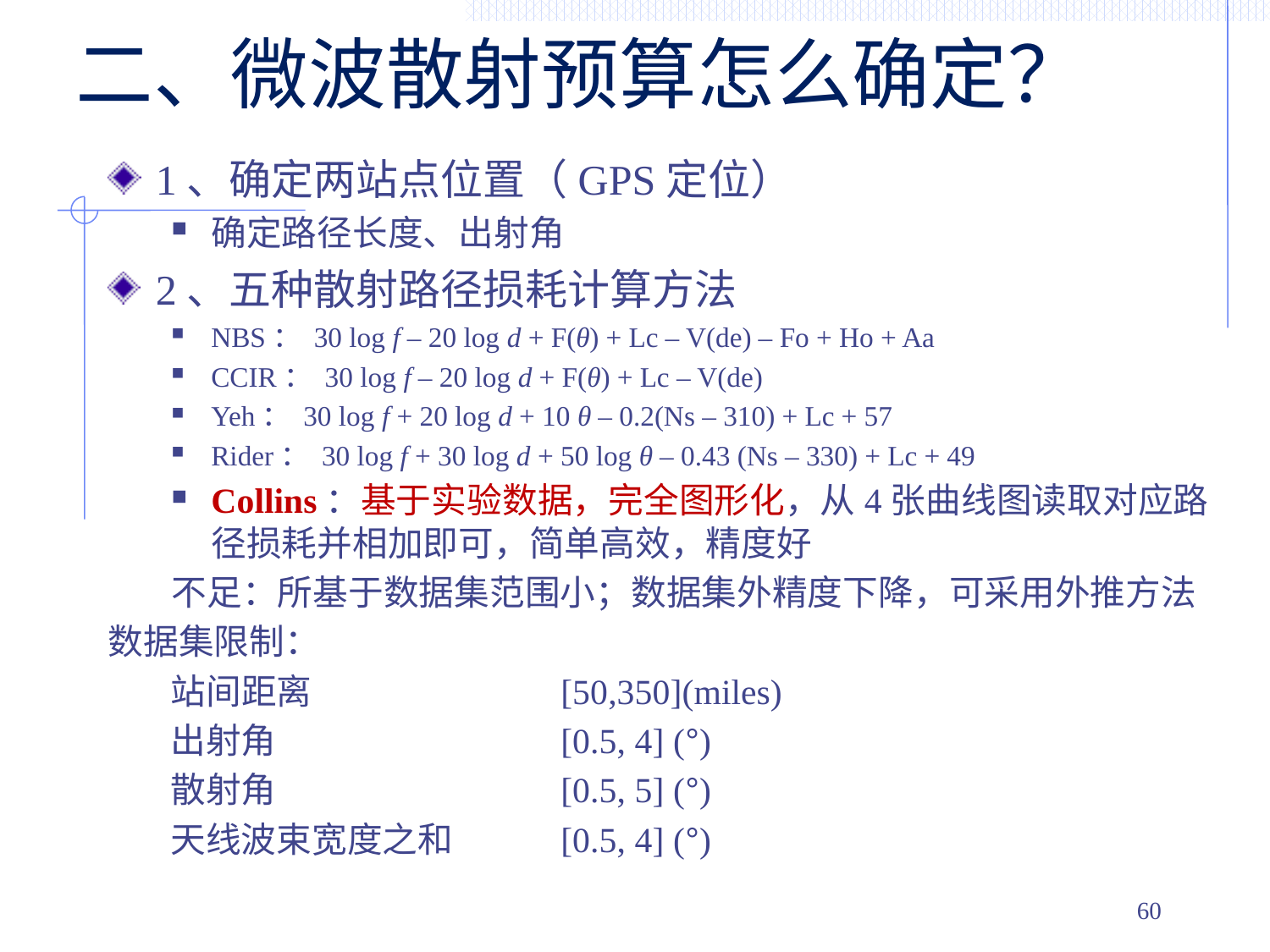

二、微波散射预算怎么确定？
1、确定两站点位置（GPS定位）
确定路径长度、出射角
2、五种散射路径损耗计算方法
NBS： 30 log f – 20 log d + F(θ) + Lc – V(de) – Fo + Ho + Aa
CCIR： 30 log f – 20 log d + F(θ) + Lc – V(de)
Yeh： 30 log f + 20 log d + 10 θ – 0.2(Ns – 310) + Lc + 57
Rider： 30 log f + 30 log d + 50 log θ – 0.43 (Ns – 330) + Lc + 49
Collins：基于实验数据，完全图形化，从4张曲线图读取对应路径损耗并相加即可，简单高效，精度好
不足：所基于数据集范围小；数据集外精度下降，可采用外推方法
数据集限制：
站间距离		 [50,350](miles)
出射角			 [0.5, 4] (°)
散射角			 [0.5, 5] (°)
天线波束宽度之和	 [0.5, 4] (°)

60